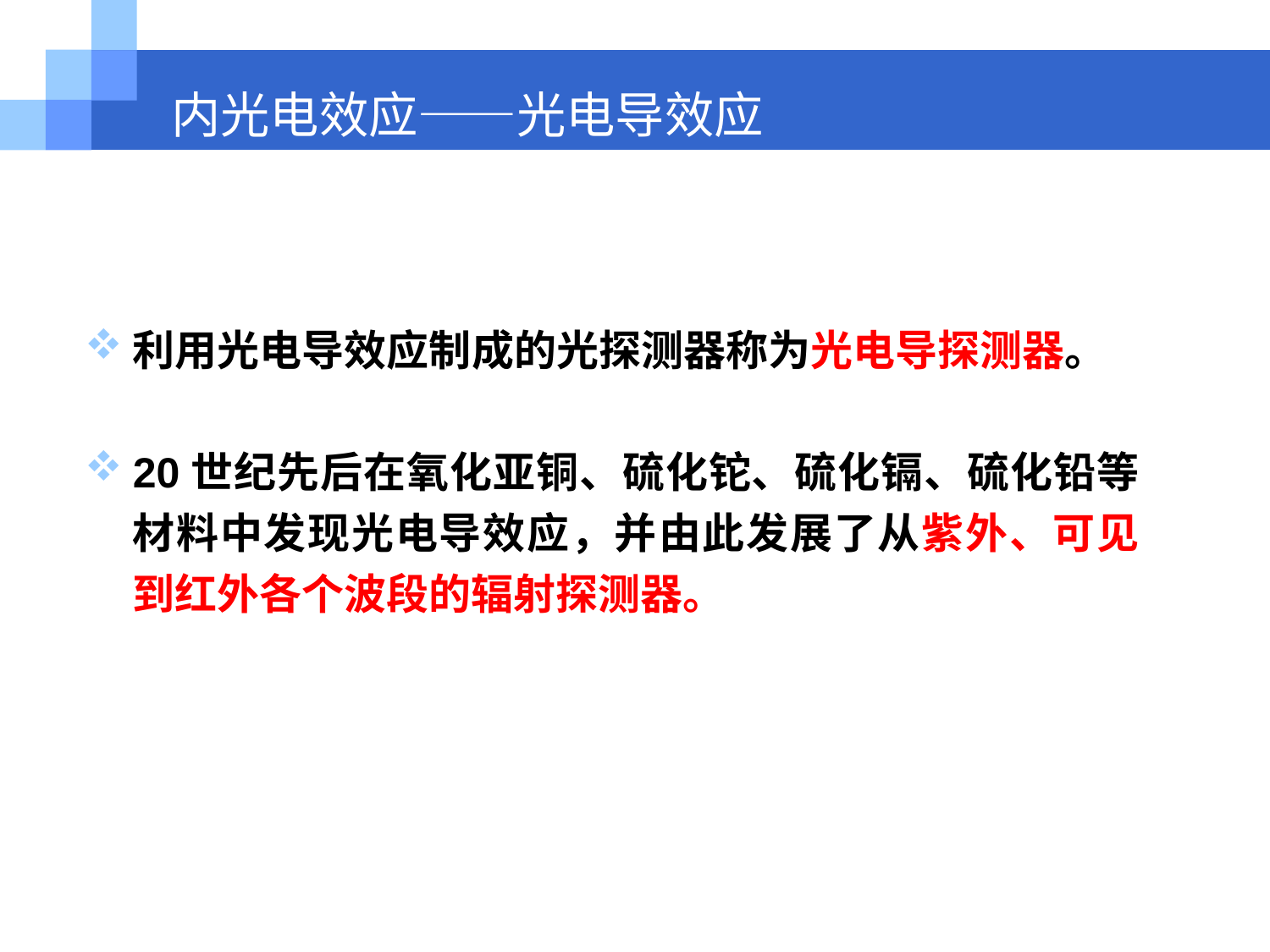

# 内光电效应——光电导效应
利用光电导效应制成的光探测器称为光电导探测器。

20世纪先后在氧化亚铜、硫化铊、硫化镉、硫化铅等材料中发现光电导效应，并由此发展了从紫外、可见到红外各个波段的辐射探测器。